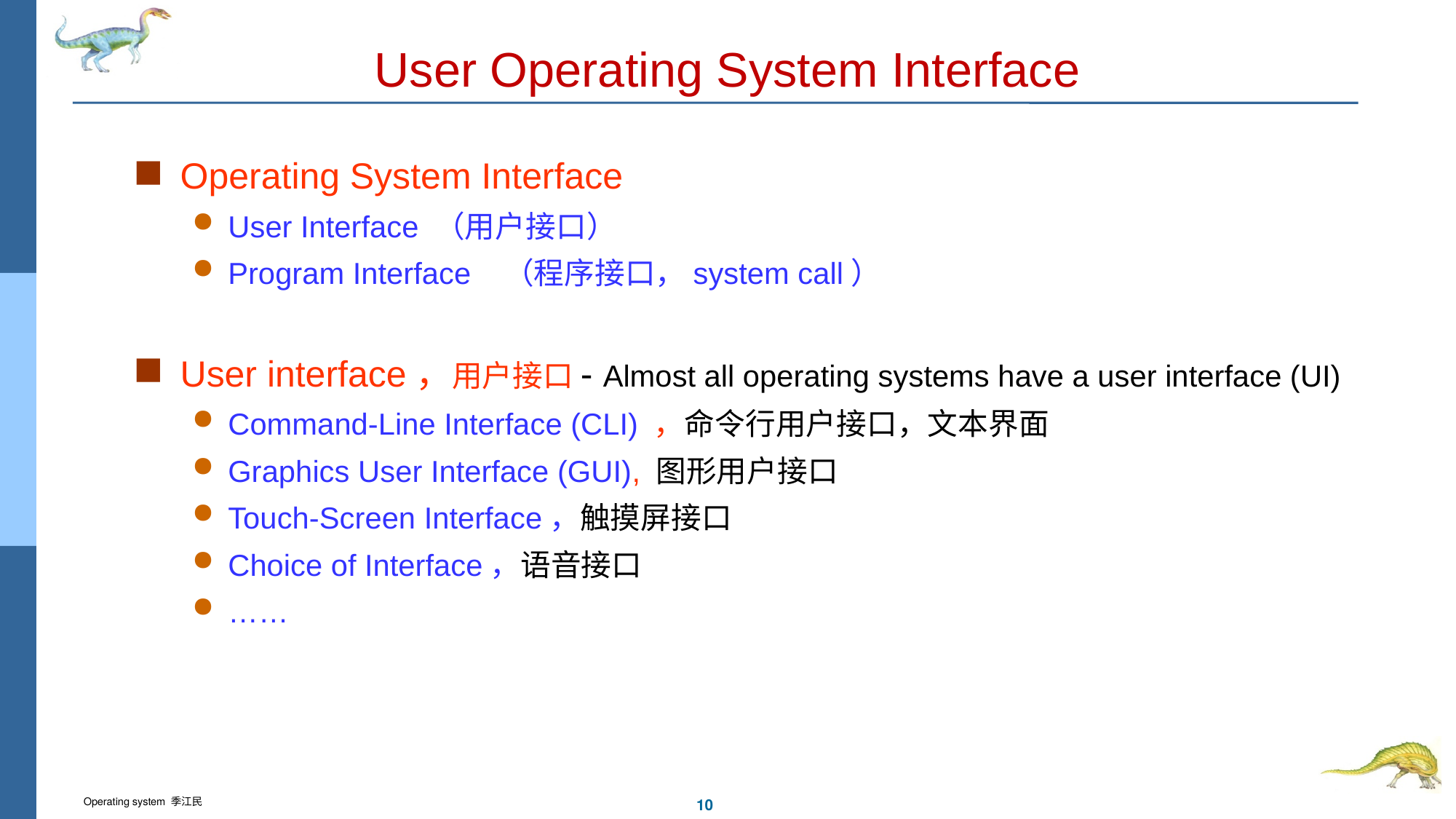

# User Operating System Interface
Operating System Interface
User Interface （用户接口）
Program Interface   （程序接口，system call）

User interface，用户接口- Almost all operating systems have a user interface (UI)
Command-Line Interface (CLI) ，命令行用户接口，文本界面
Graphics User Interface (GUI), 图形用户接口
Touch-Screen Interface，触摸屏接口
Choice of Interface，语音接口
……